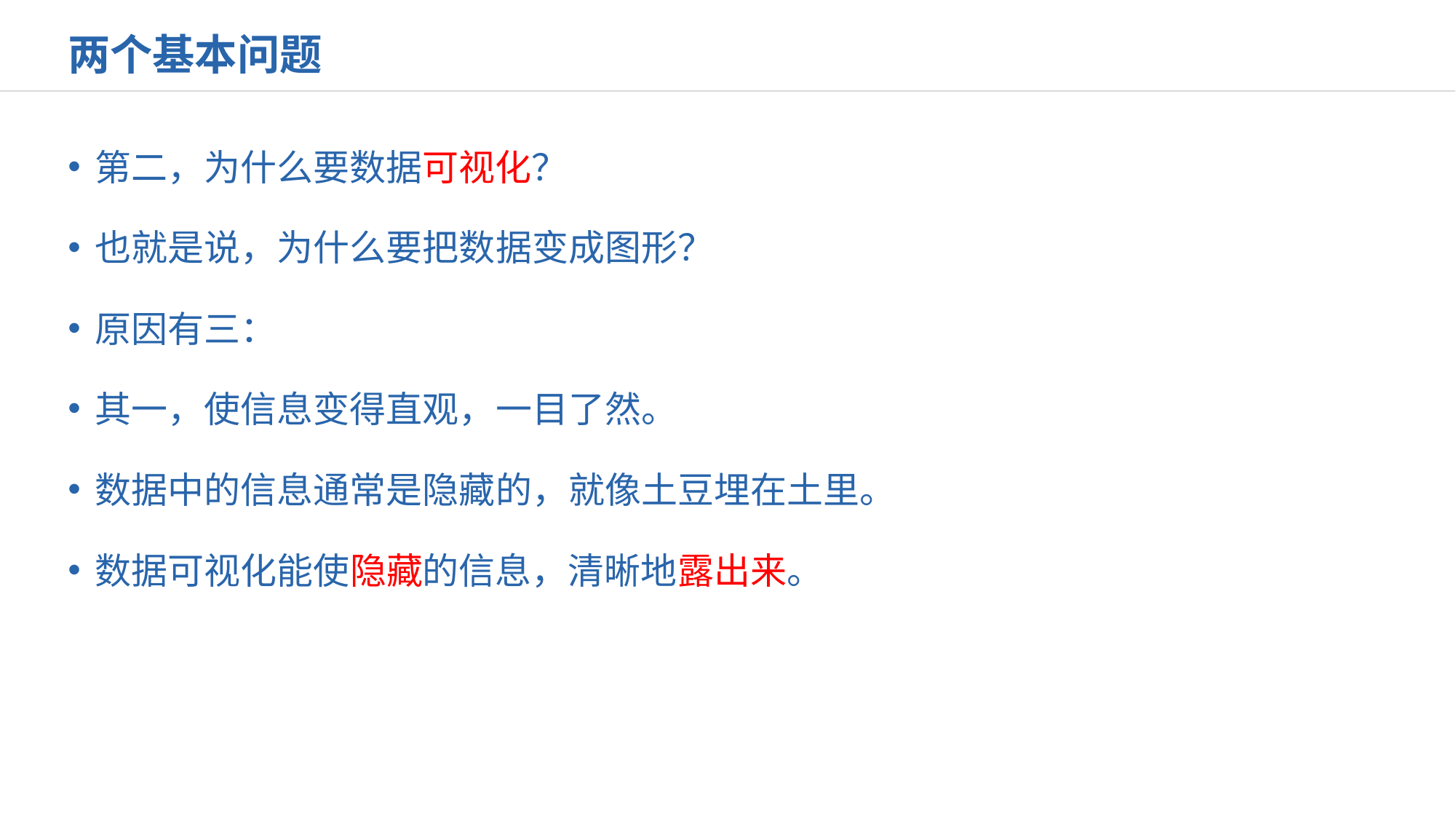

两个基本问题
第二，为什么要数据可视化？
也就是说，为什么要把数据变成图形？
原因有三：
其一，使信息变得直观，一目了然。
数据中的信息通常是隐藏的，就像土豆埋在土里。
数据可视化能使隐藏的信息，清晰地露出来。